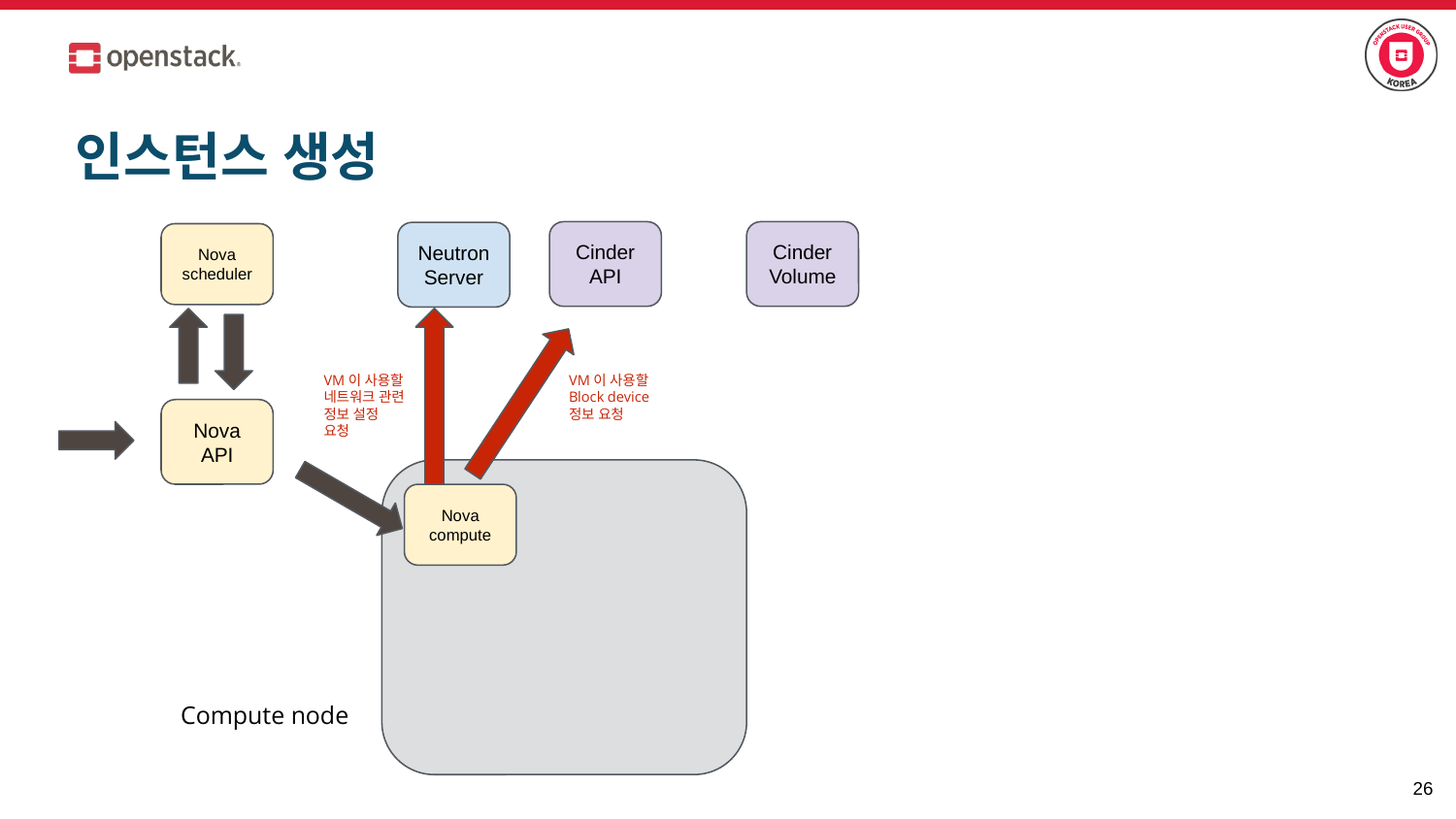

# 인스턴스 생성
Cinder
API
Cinder
Volume
Neutron
Server
Nova
scheduler

VM이 사용할
네트워크 관련 정보 설정 요청
VM이 사용할
Block device 정보 요청

Nova
API

Nova
compute
Compute node
26